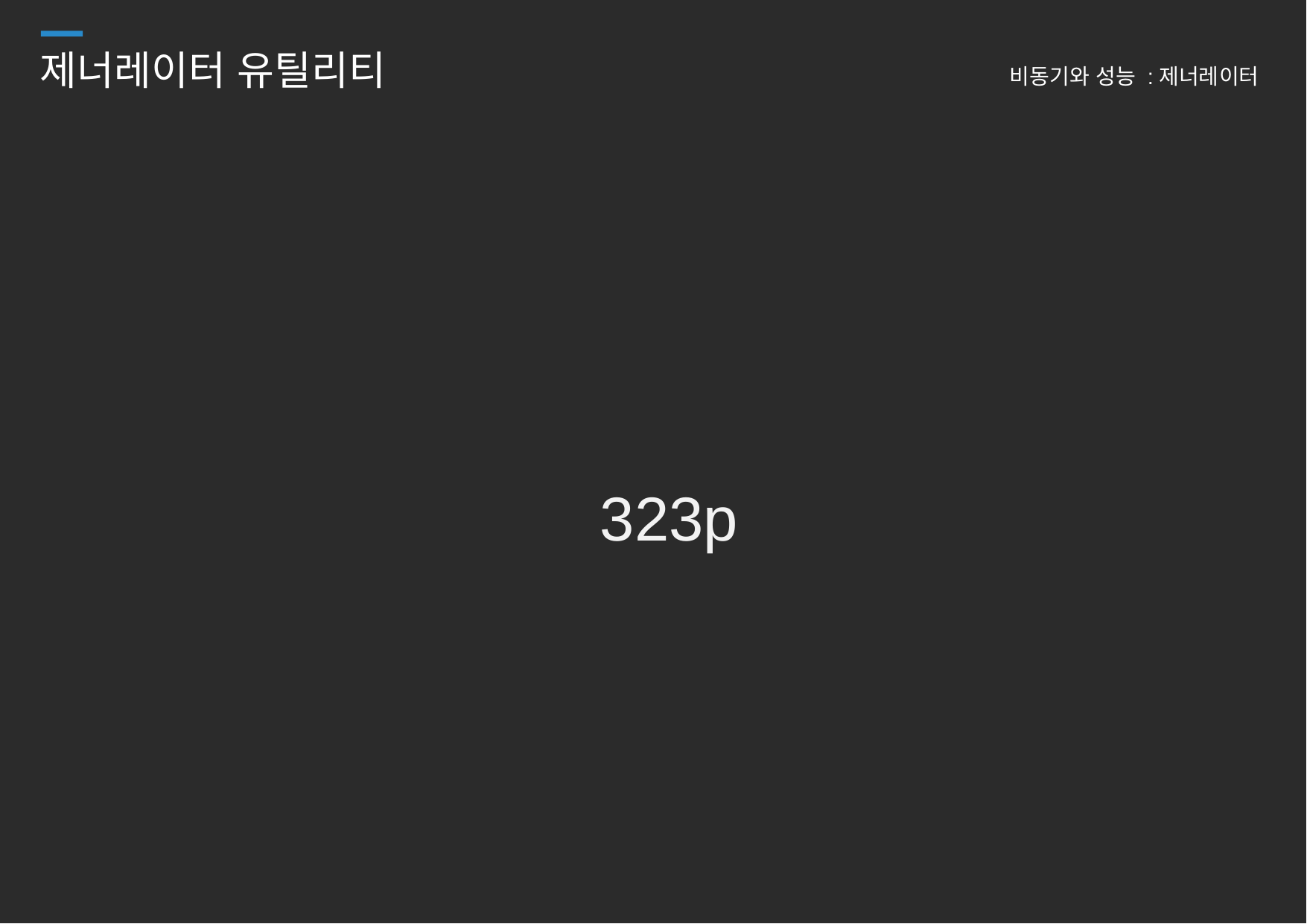

# 제너레이터 유틸리티
비동기와 성능 :제너레이터

323p